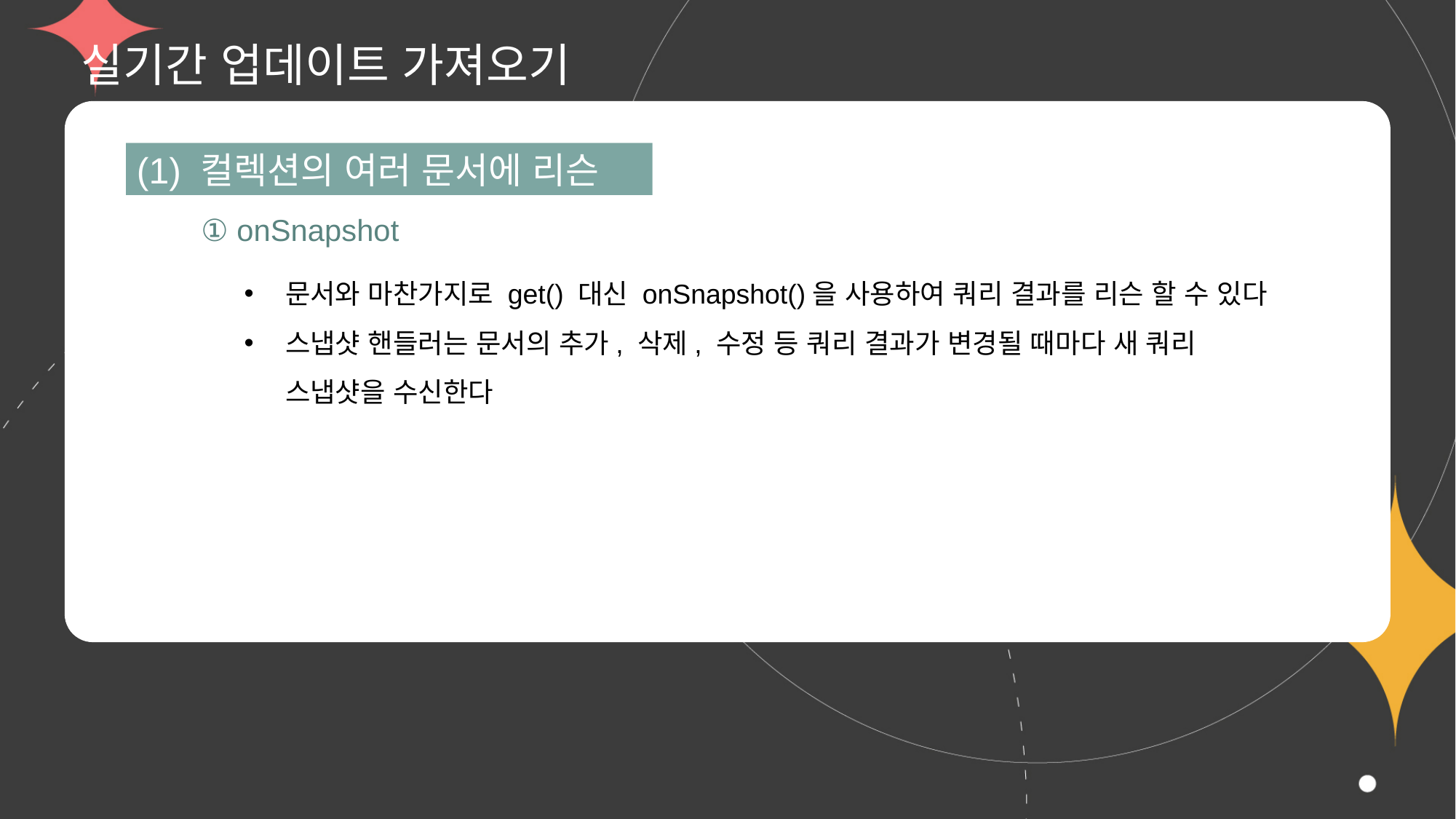

# 실기간 업데이트 가져오기
(1) 컬렉션의 여러 문서에 리슨
① onSnapshot
문서와 마찬가지로 get() 대신 onSnapshot()을 사용하여 쿼리 결과를 리슨 할 수 있다
스냅샷 핸들러는 문서의 추가, 삭제, 수정 등 쿼리 결과가 변경될 때마다 새 쿼리 스냅샷을 수신한다